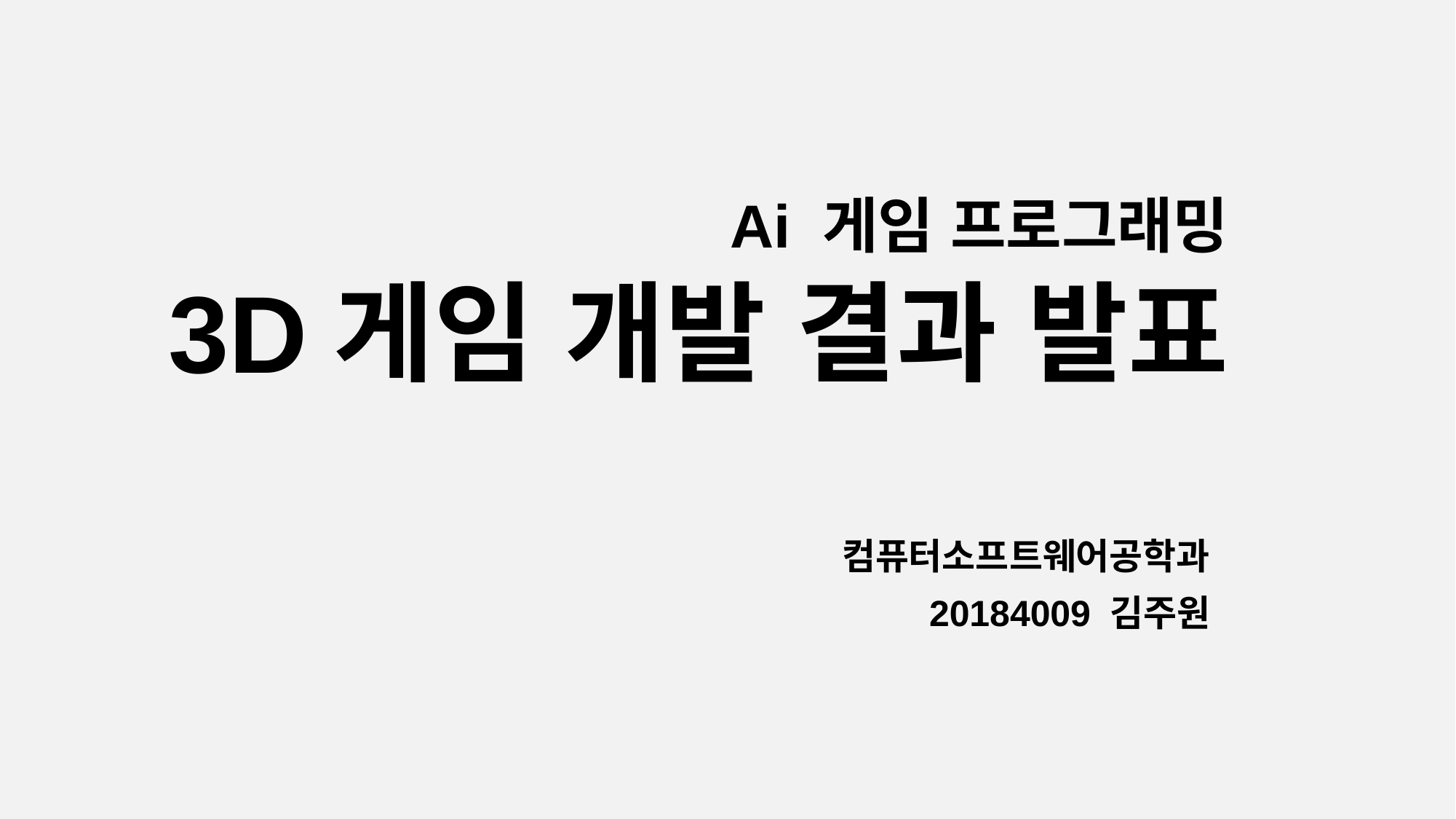

Ai 게임 프로그래밍
3D게임 개발 결과 발표
컴퓨터소프트웨어공학과
20184009 김주원